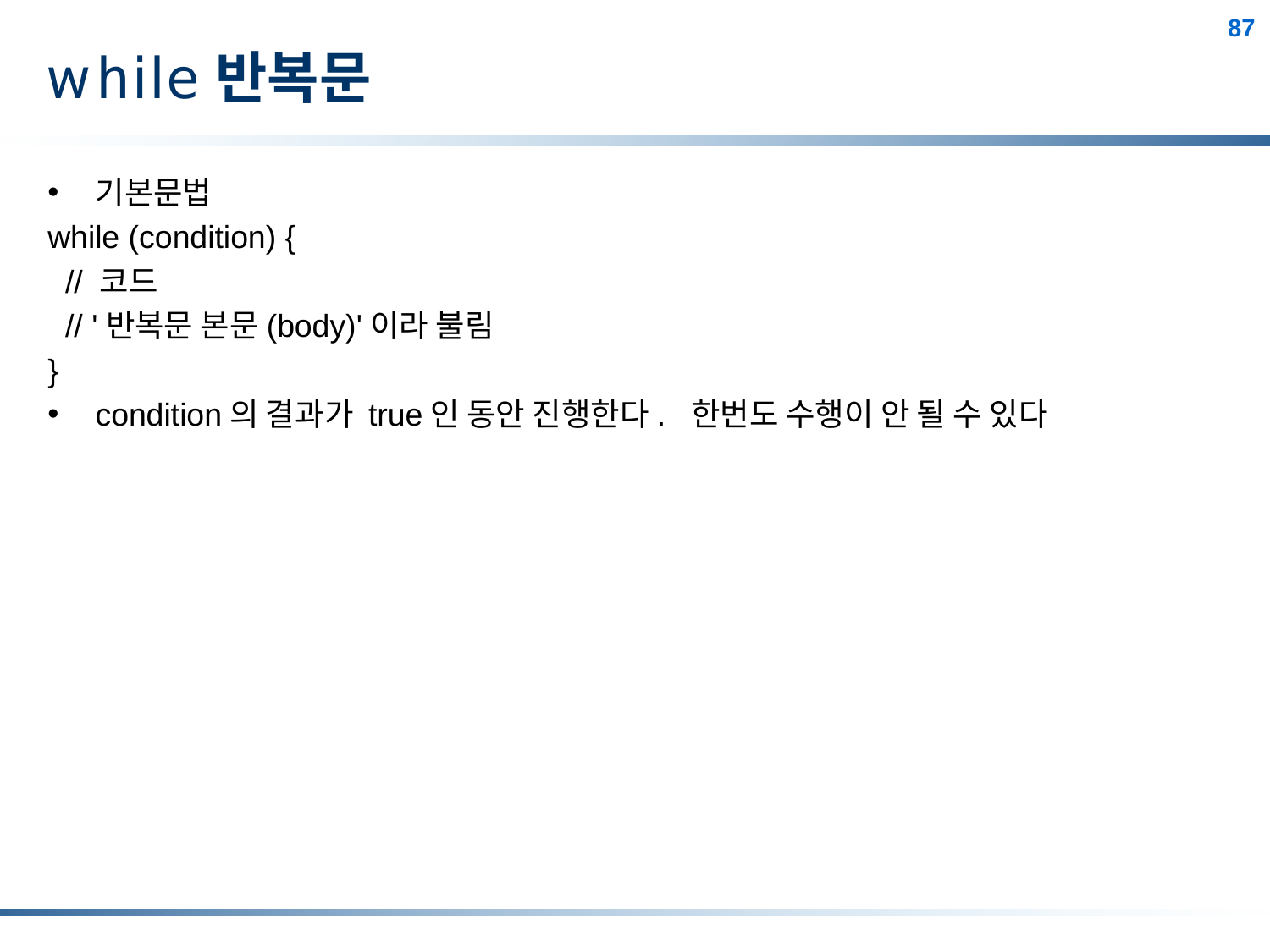

# while반복문
기본문법
while (condition) {
  // 코드
  // '반복문 본문(body)'이라 불림
}
condition의 결과가 true인 동안 진행한다.  한번도 수행이 안 될 수 있다
87